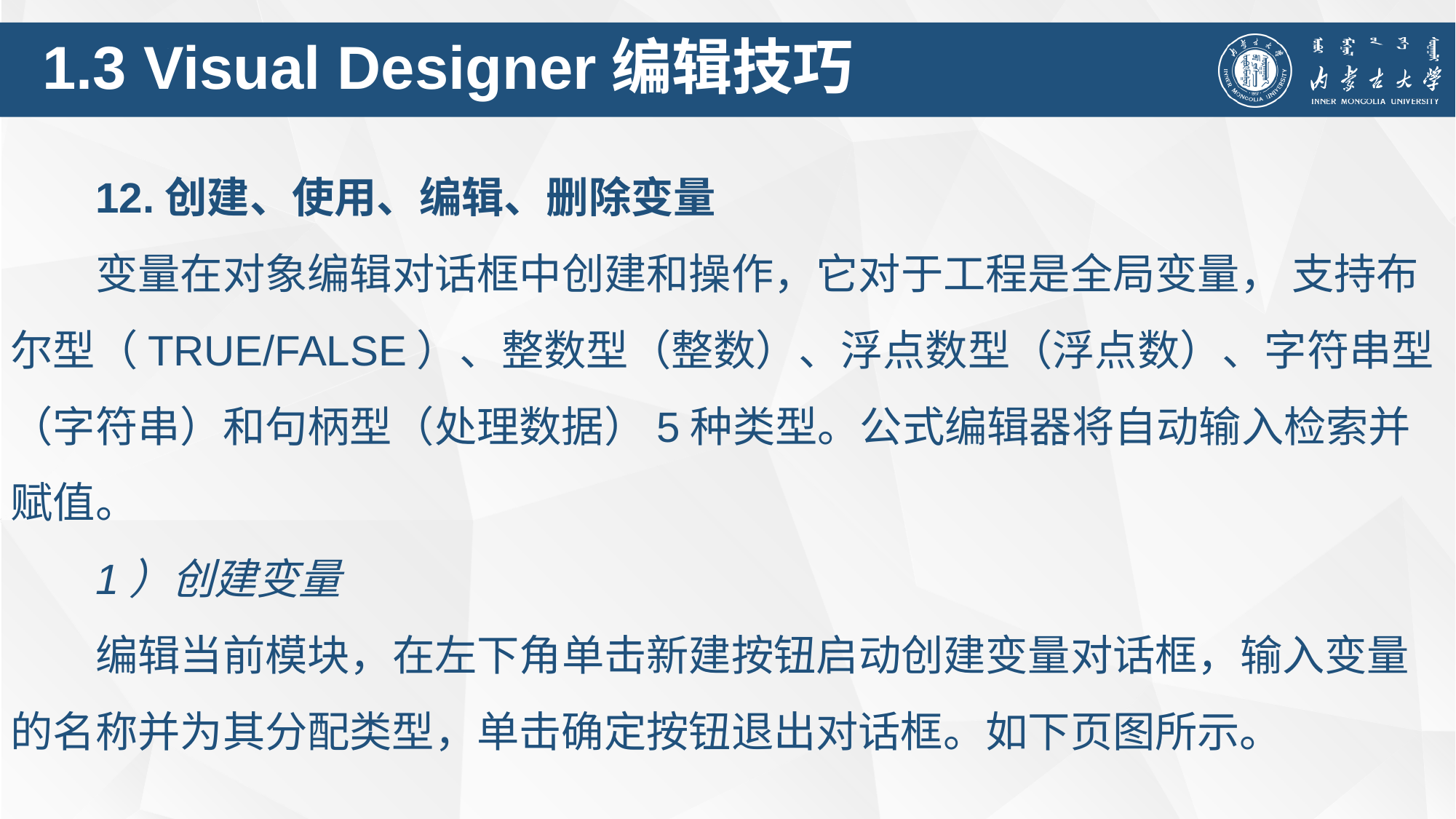

1.3 Visual Designer编辑技巧

12.创建、使用、编辑、删除变量
变量在对象编辑对话框中创建和操作，它对于工程是全局变量， 支持布尔型（TRUE/FALSE）、整数型（整数）、浮点数型（浮点数）、字符串型（字符串）和句柄型（处理数据）5种类型。公式编辑器将自动输入检索并赋值。
1）创建变量
编辑当前模块，在左下角单击新建按钮启动创建变量对话框，输入变量的名称并为其分配类型，单击确定按钮退出对话框。如下页图所示。